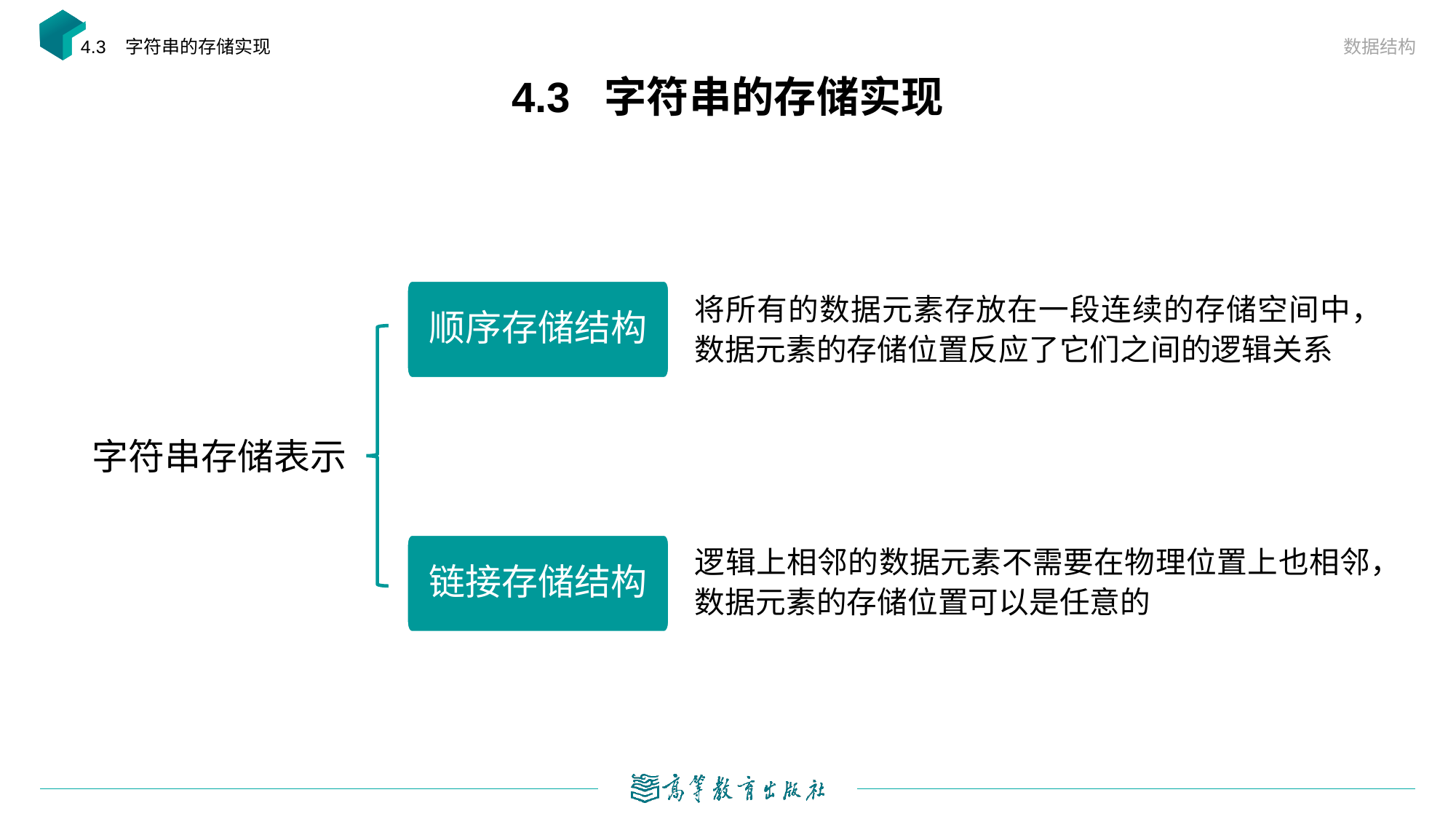

数据结构
4.3   字符串的存储实现

# 4.3  字符串的存储实现

顺序存储结构
链接存储结构
将所有的数据元素存放在一段连续的存储空间中，数据元素的存储位置反应了它们之间的逻辑关系

字符串存储表示
逻辑上相邻的数据元素不需要在物理位置上也相邻，数据元素的存储位置可以是任意的